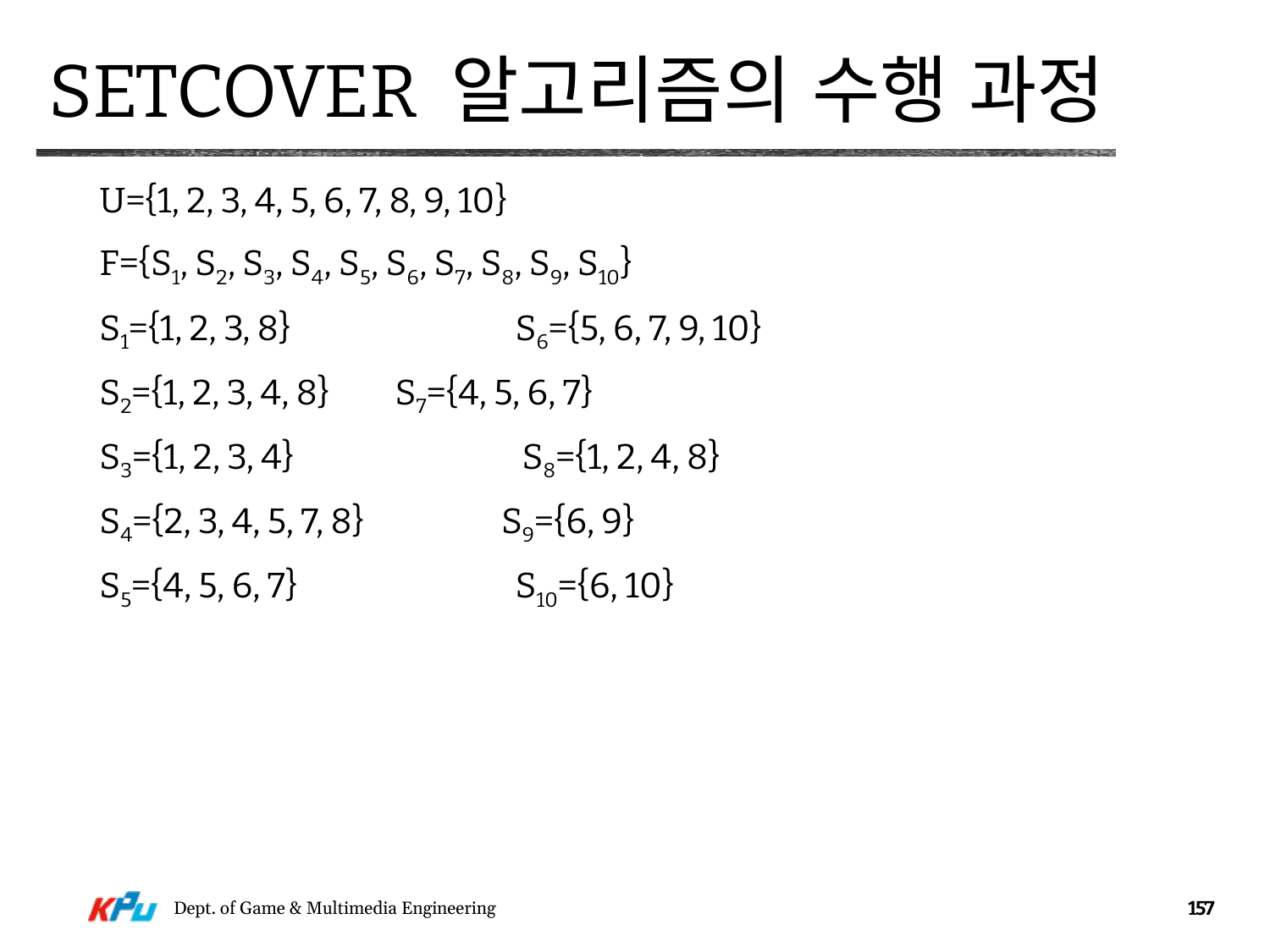

# SetCover 알고리즘의 수행 과정
U={1, 2, 3, 4, 5, 6, 7, 8, 9, 10}
F={S1, S2, S3, S4, S5, S6, S7, S8, S9, S10}
S1={1, 2, 3, 8}	 	     S6={5, 6, 7, 9, 10}
S2={1, 2, 3, 4, 8} 	      S7={4, 5, 6, 7}
S3={1, 2, 3, 4}		      S8={1, 2, 4, 8}
S4={2, 3, 4, 5, 7, 8}	   S9={6, 9}
S5={4, 5, 6, 7}	 	     S10={6, 10}

Dept. of Game & Multimedia Engineering
157